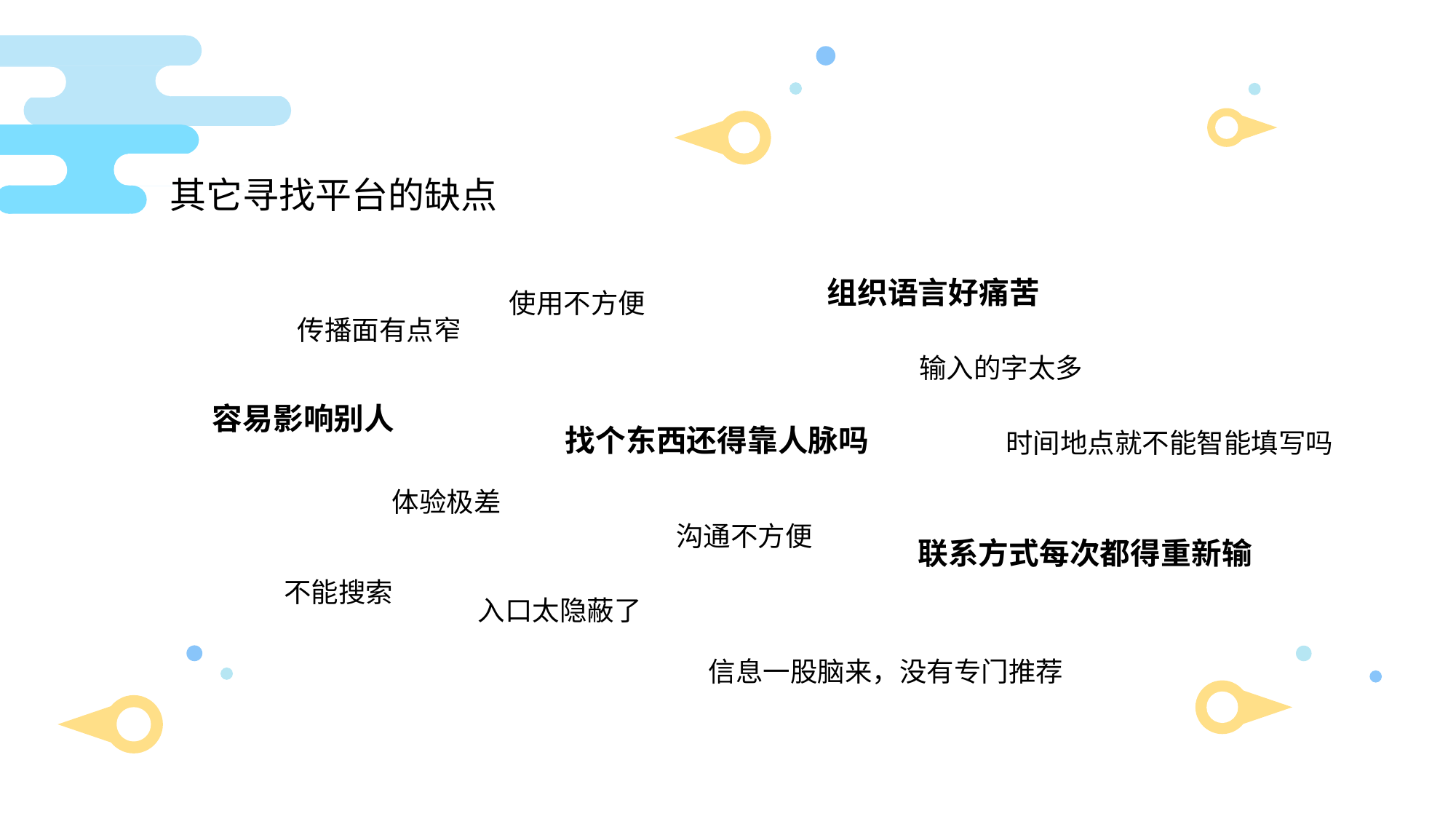

其它寻找平台的缺点

组织语言好痛苦
使用不方便
传播面有点窄
输入的字太多
容易影响别人
找个东西还得靠人脉吗
时间地点就不能智能填写吗
体验极差
沟通不方便
联系方式每次都得重新输
不能搜索
入口太隐蔽了
信息一股脑来，没有专门推荐